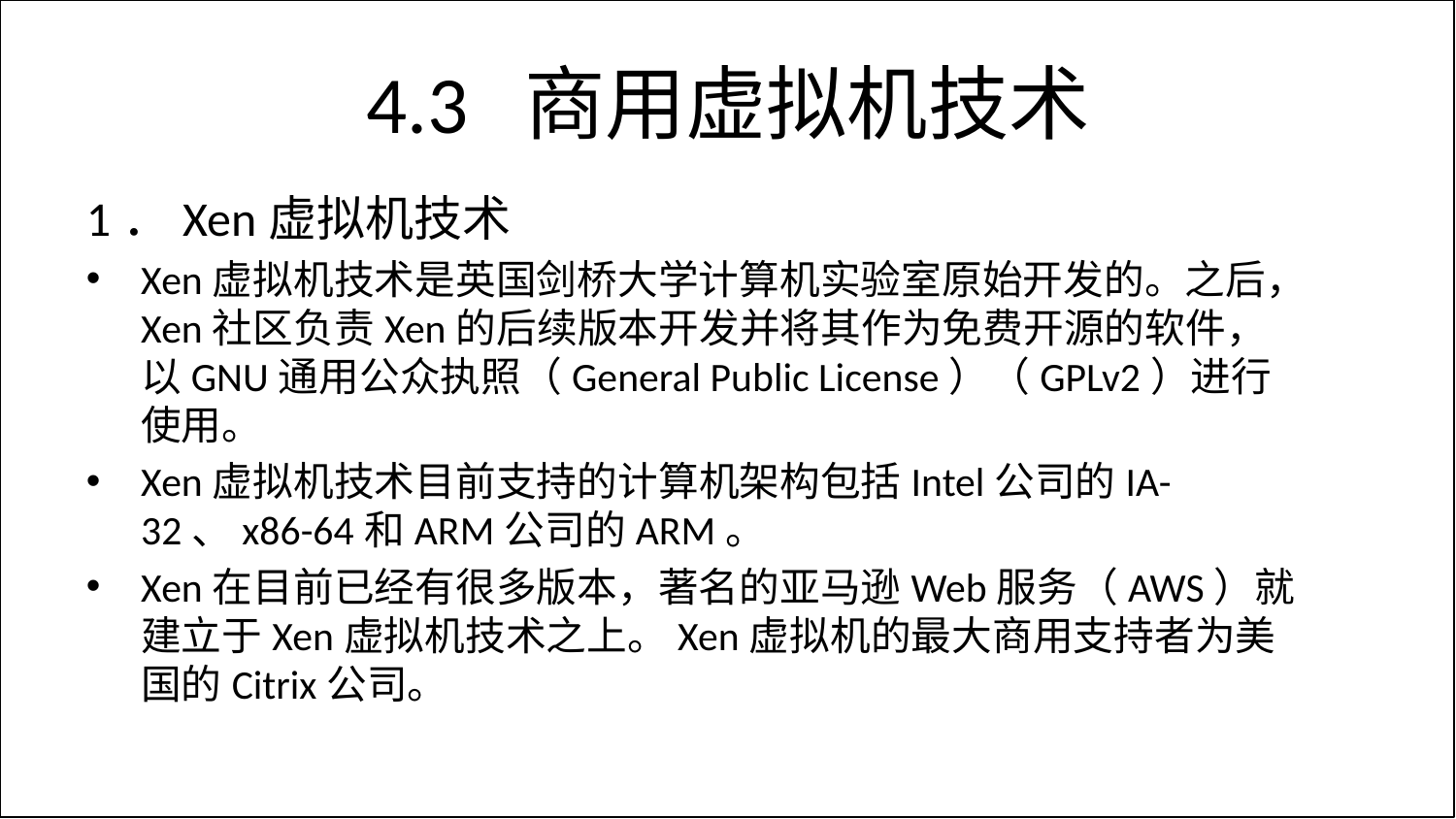

# 4.3  商用虚拟机技术
1．Xen虚拟机技术
Xen虚拟机技术是英国剑桥大学计算机实验室原始开发的。之后，Xen社区负责Xen的后续版本开发并将其作为免费开源的软件，以GNU通用公众执照（General Public License）（GPLv2）进行使用。
Xen虚拟机技术目前支持的计算机架构包括Intel公司的IA-32、x86-64和ARM公司的ARM。
Xen在目前已经有很多版本，著名的亚马逊Web服务（AWS）就建立于Xen虚拟机技术之上。Xen虚拟机的最大商用支持者为美国的Citrix公司。